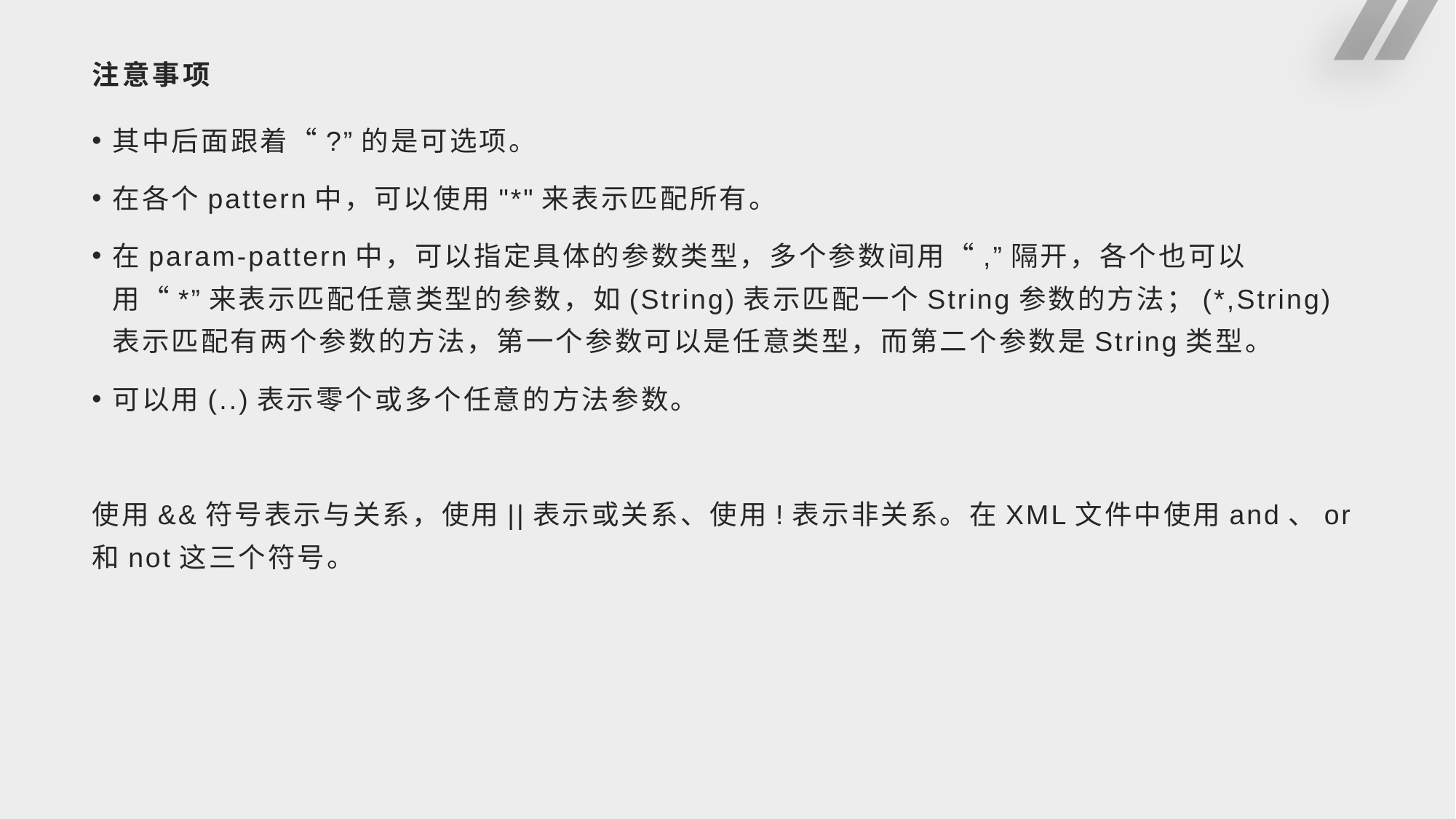

# 注意事项
其中后面跟着“?”的是可选项。
在各个pattern中，可以使用"*"来表示匹配所有。
在param-pattern中，可以指定具体的参数类型，多个参数间用“,”隔开，各个也可以用“*”来表示匹配任意类型的参数，如(String)表示匹配一个String参数的方法；(*,String)表示匹配有两个参数的方法，第一个参数可以是任意类型，而第二个参数是String类型。
可以用(..)表示零个或多个任意的方法参数。

使用&&符号表示与关系，使用||表示或关系、使用!表示非关系。在XML文件中使用and、or和not这三个符号。